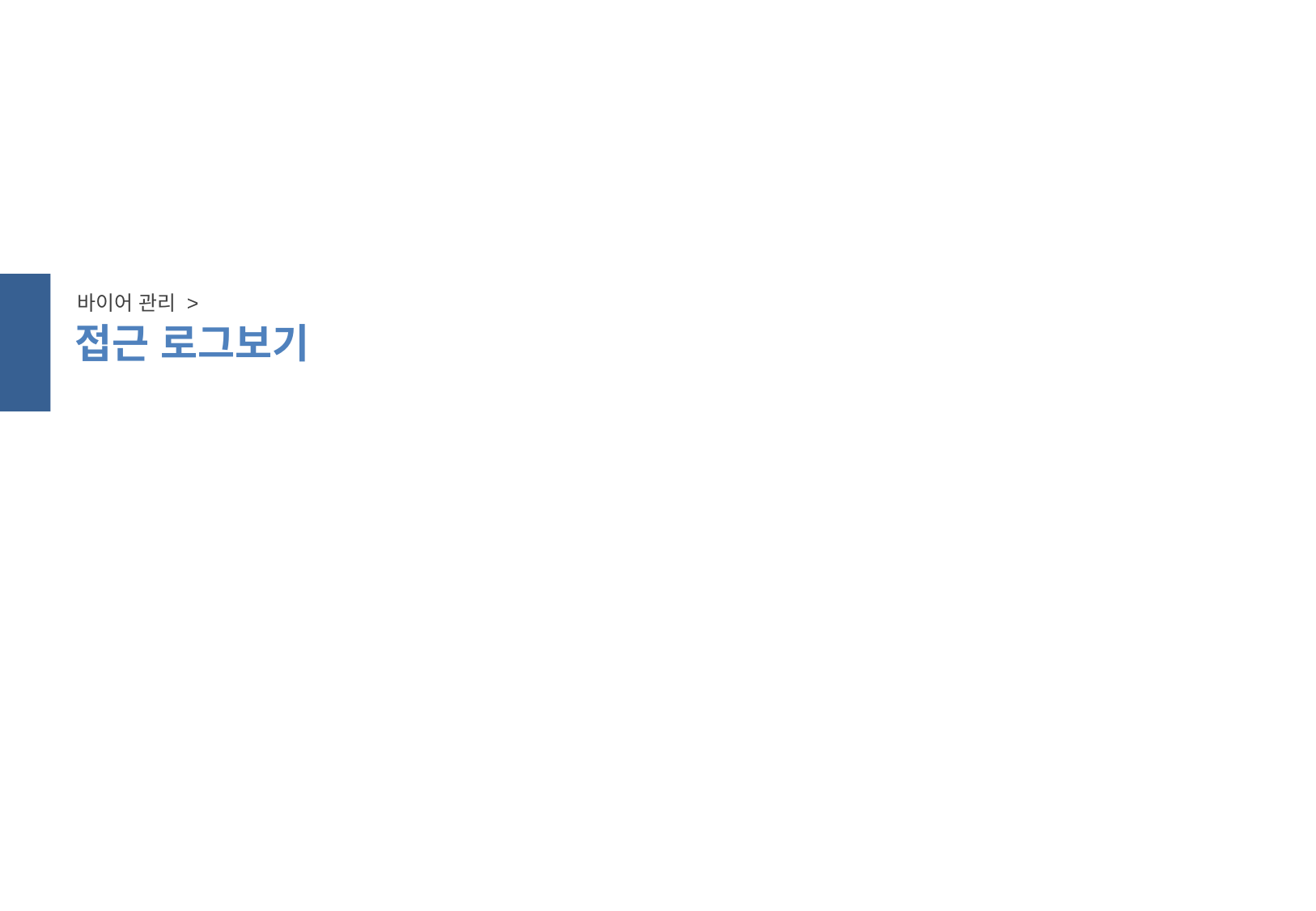

스크롤 방지

바이어 관리 >
접근 로그보기
스크롤 방지